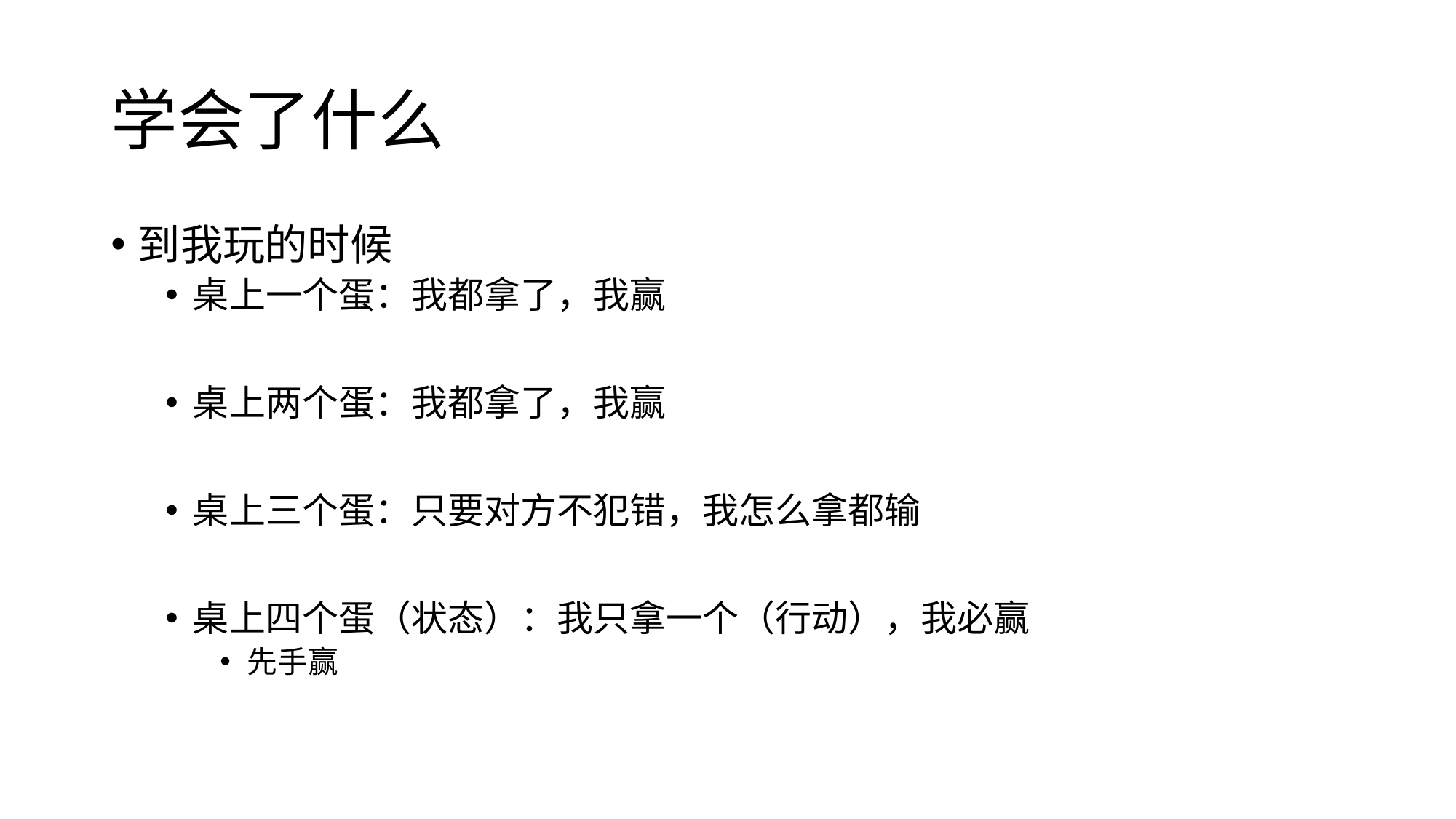

# 学会了什么
到我玩的时候
桌上一个蛋：我都拿了，我赢

桌上两个蛋：我都拿了，我赢

桌上三个蛋：只要对方不犯错，我怎么拿都输

桌上四个蛋（状态）：我只拿一个（行动），我必赢
先手赢